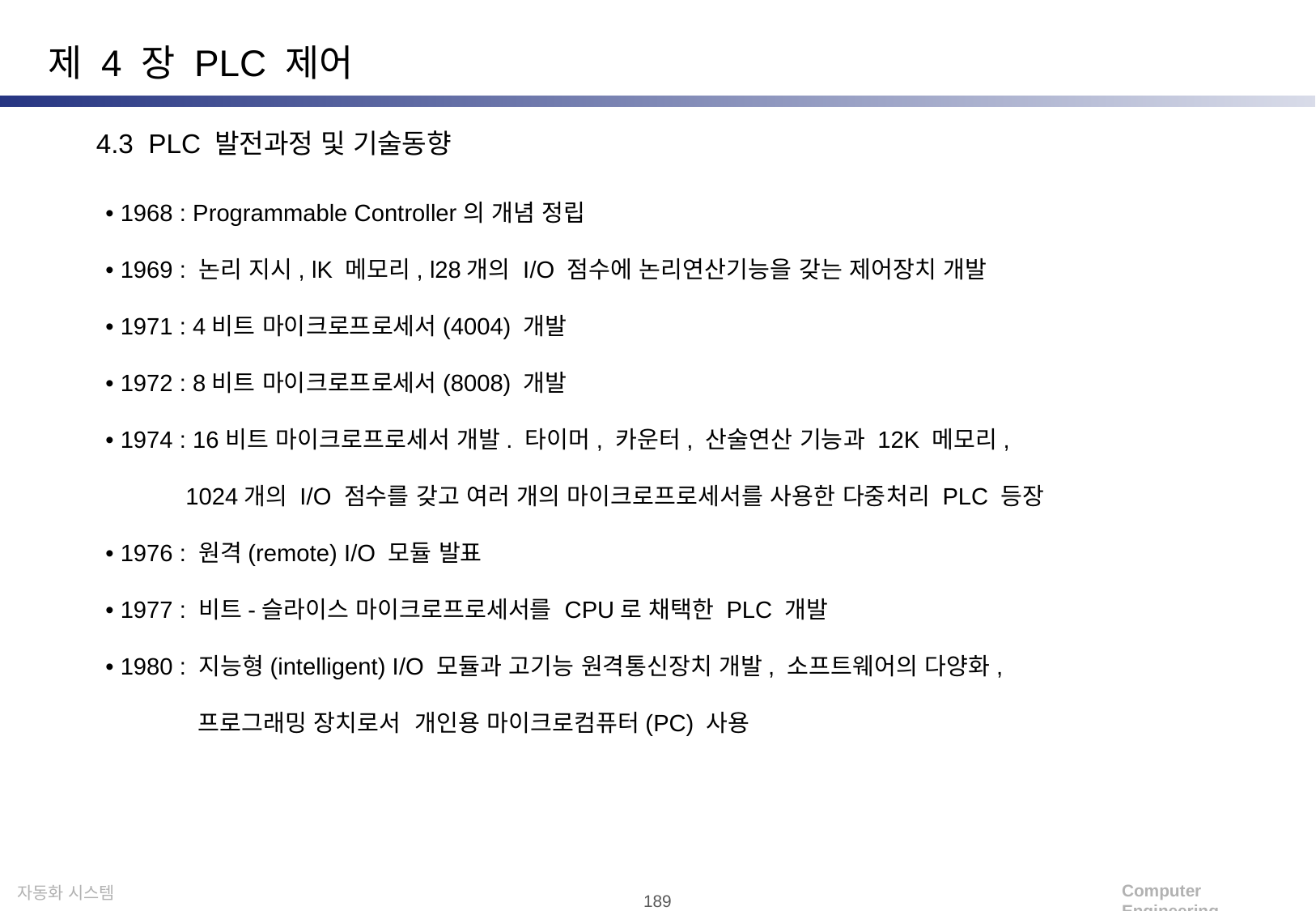

제 4 장 PLC 제어
4.3  PLC 발전과정 및 기술동향
• 1968 : Programmable Controller의 개념 정립
• 1969 : 논리 지시, lK 메모리, l28개의 I/O 점수에 논리연산기능을 갖는 제어장치 개발
• 1971 : 4비트 마이크로프로세서(4004) 개발
• 1972 : 8비트 마이크로프로세서(8008) 개발
• 1974 : 16비트 마이크로프로세서 개발. 타이머, 카운터, 산술연산 기능과 12K 메모리,
            1024개의 I/O 점수를 갖고 여러 개의 마이크로프로세서를 사용한 다중처리 PLC 등장
• 1976 : 원격(remote) I/O 모듈 발표
• 1977 : 비트-슬라이스 마이크로프로세서를 CPU로 채택한 PLC 개발
• 1980 : 지능형(intelligent) I/O 모듈과 고기능 원격통신장치 개발, 소프트웨어의 다양화,
             프로그래밍 장치로서  개인용 마이크로컴퓨터(PC) 사용